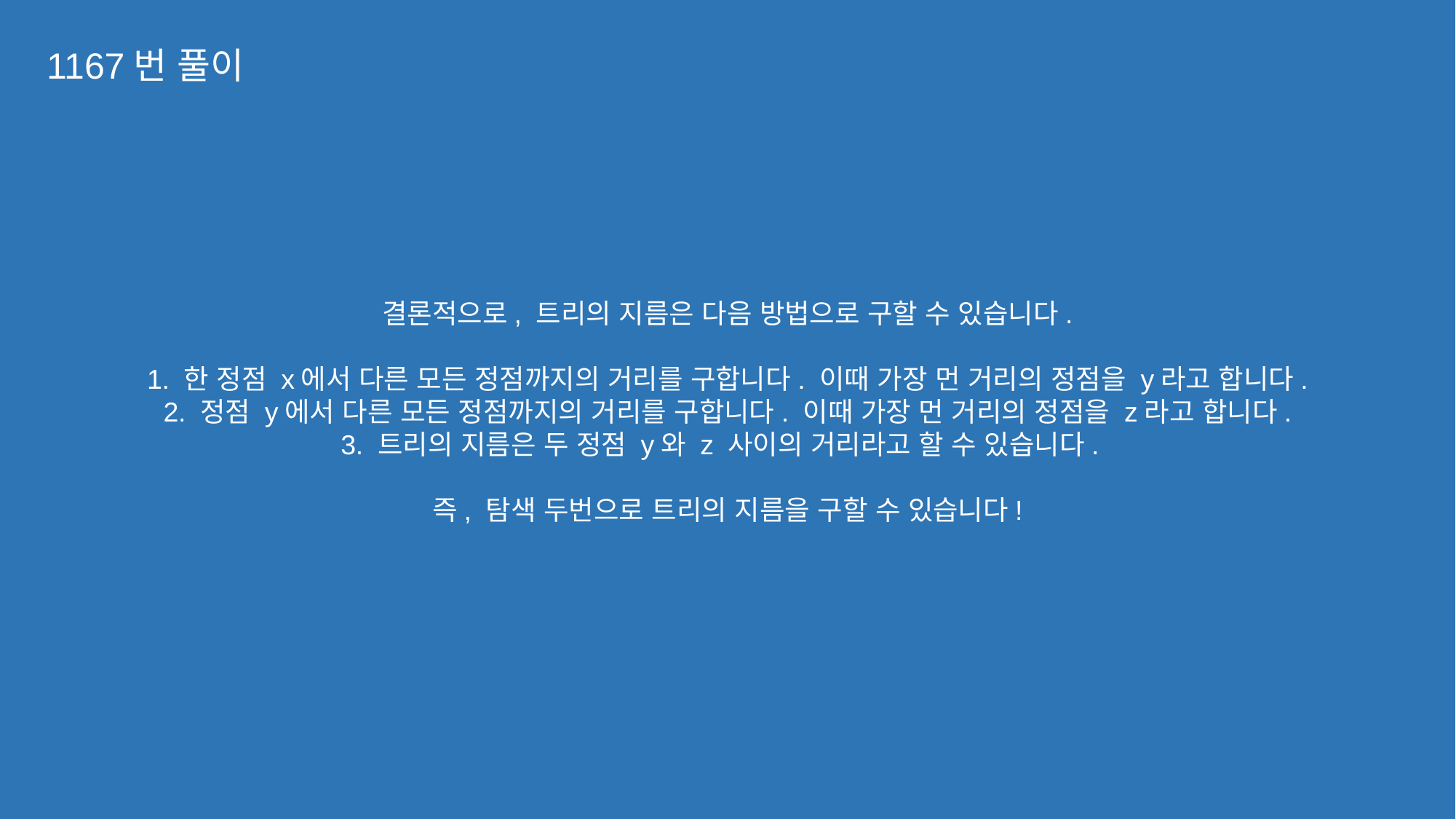

1167번 풀이

결론적으로, 트리의 지름은 다음 방법으로 구할 수 있습니다.

1. 한 정점 x에서 다른 모든 정점까지의 거리를 구합니다. 이때 가장 먼 거리의 정점을 y라고 합니다.
2. 정점 y에서 다른 모든 정점까지의 거리를 구합니다. 이때 가장 먼 거리의 정점을 z라고 합니다.
3. 트리의 지름은 두 정점 y와 z 사이의 거리라고 할 수 있습니다.

즉, 탐색 두번으로 트리의 지름을 구할 수 있습니다!